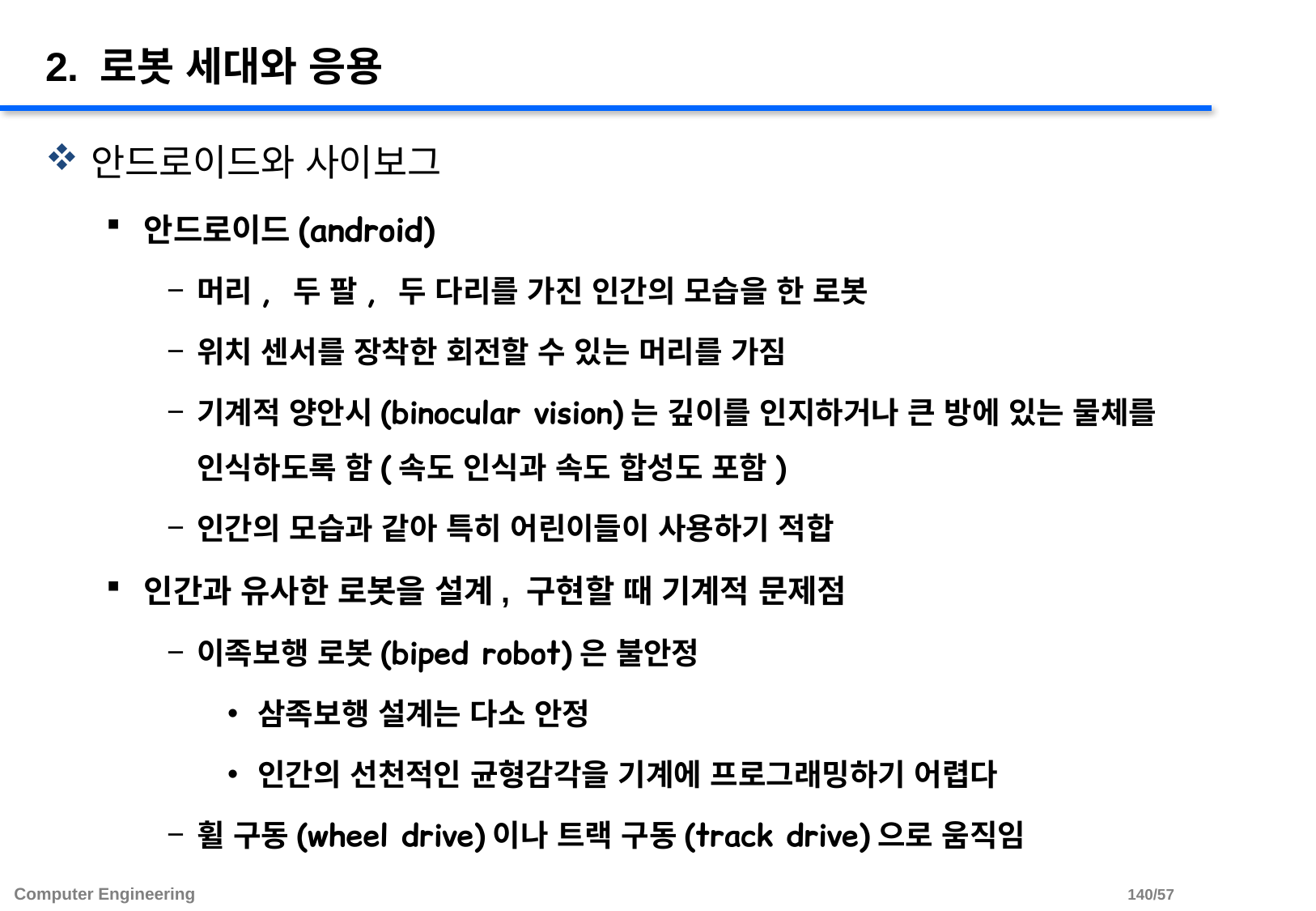

# 2. 로봇 세대와 응용
안드로이드와 사이보그
안드로이드(android)
머리, 두 팔, 두 다리를 가진 인간의 모습을 한 로봇
위치 센서를 장착한 회전할 수 있는 머리를 가짐
기계적 양안시(binocular vision)는 깊이를 인지하거나 큰 방에 있는 물체를 인식하도록 함(속도 인식과 속도 합성도 포함)
인간의 모습과 같아 특히 어린이들이 사용하기 적합
인간과 유사한 로봇을 설계, 구현할 때 기계적 문제점
이족보행 로봇(biped robot)은 불안정
삼족보행 설계는 다소 안정
인간의 선천적인 균형감각을 기계에 프로그래밍하기 어렵다
휠 구동(wheel drive)이나 트랙 구동(track drive)으로 움직임